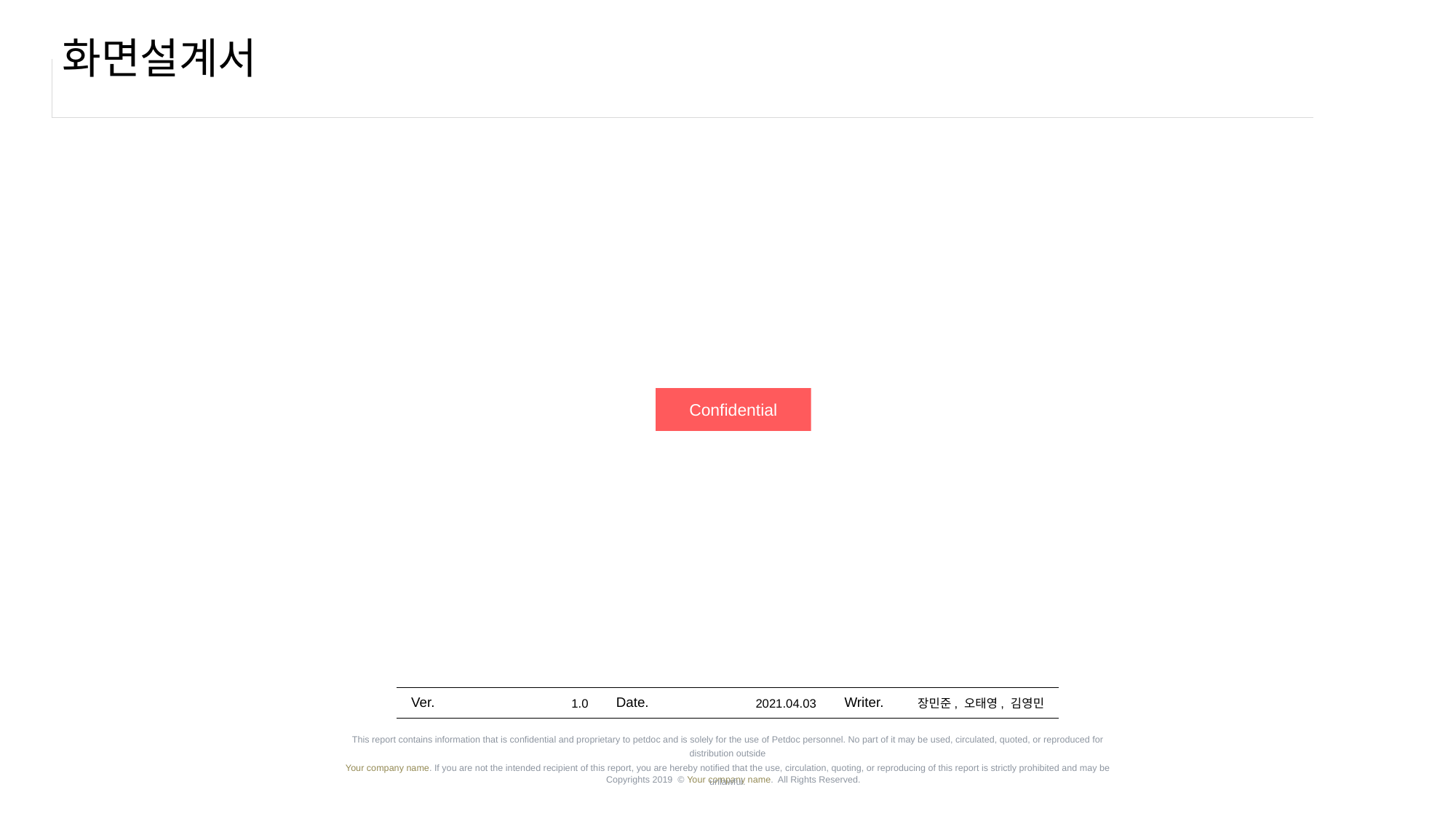

# 화면설계서
2021.04.03
1.0
장민준, 오태영, 김영민